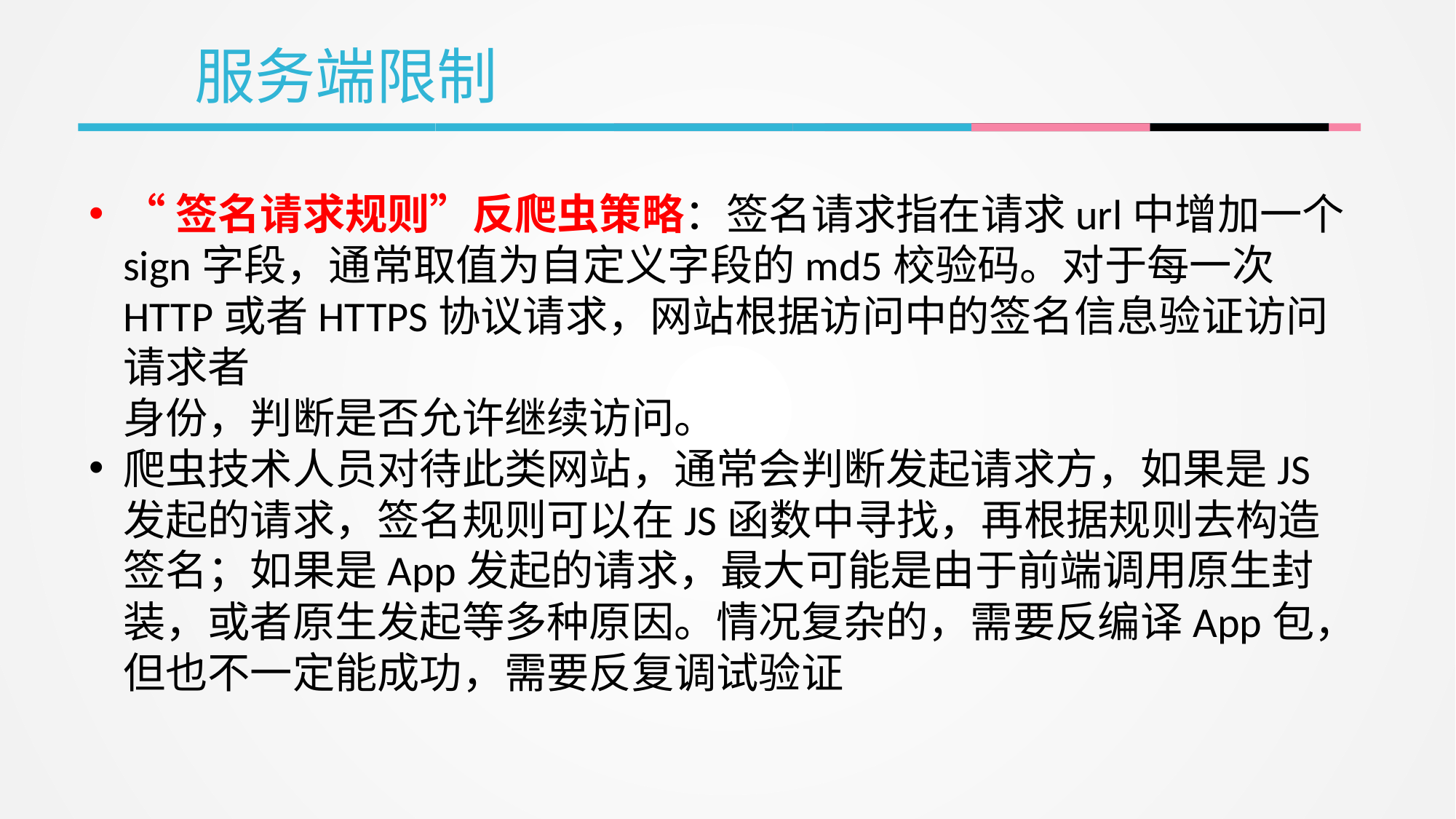

服务端限制

“签名请求规则”反爬虫策略：签名请求指在请求url中增加一个sign字段，通常取值为自定义字段的md5校验码。对于每一次HTTP或者HTTPS协议请求，网站根据访问中的签名信息验证访问请求者
身份，判断是否允许继续访问。
爬虫技术人员对待此类网站，通常会判断发起请求方，如果是JS发起的请求，签名规则可以在JS函数中寻找，再根据规则去构造签名；如果是App发起的请求，最大可能是由于前端调用原生封装，或者原生发起等多种原因。情况复杂的，需要反编译App包，但也不一定能成功，需要反复调试验证